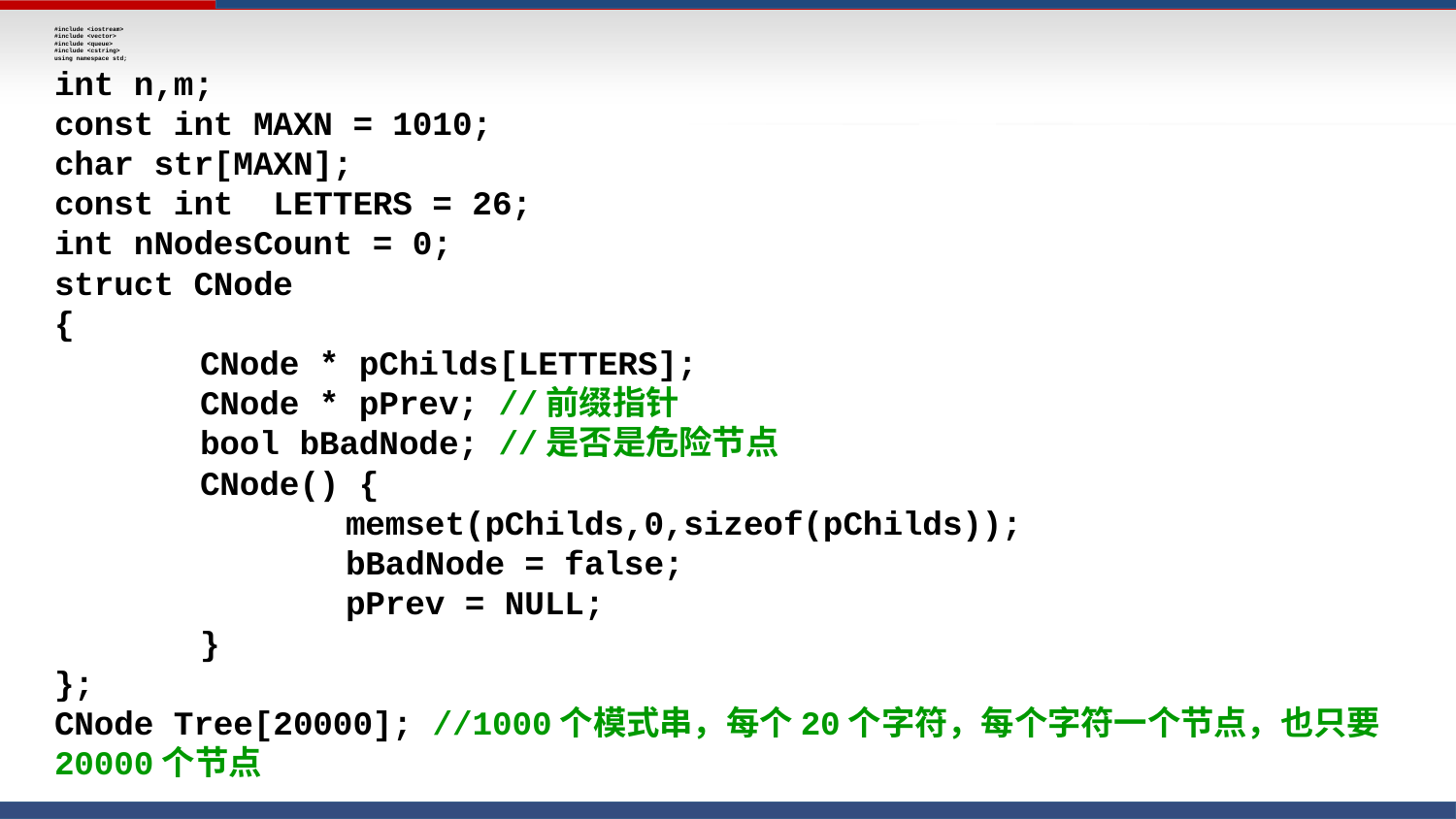

#include <iostream>
#include <vector>
#include <queue>
#include <cstring>
using namespace std;
int n,m;
const int MAXN = 1010;
char str[MAXN];
const int  LETTERS = 26;
int nNodesCount = 0;
struct CNode
{
	CNode * pChilds[LETTERS];
	CNode * pPrev; //前缀指针
	bool bBadNode; //是否是危险节点
	CNode() {
		memset(pChilds,0,sizeof(pChilds));
		bBadNode = false;
		pPrev = NULL;
	}
};
CNode Tree[20000]; //1000个模式串，每个20个字符，每个字符一个节点，也只要20000个节点